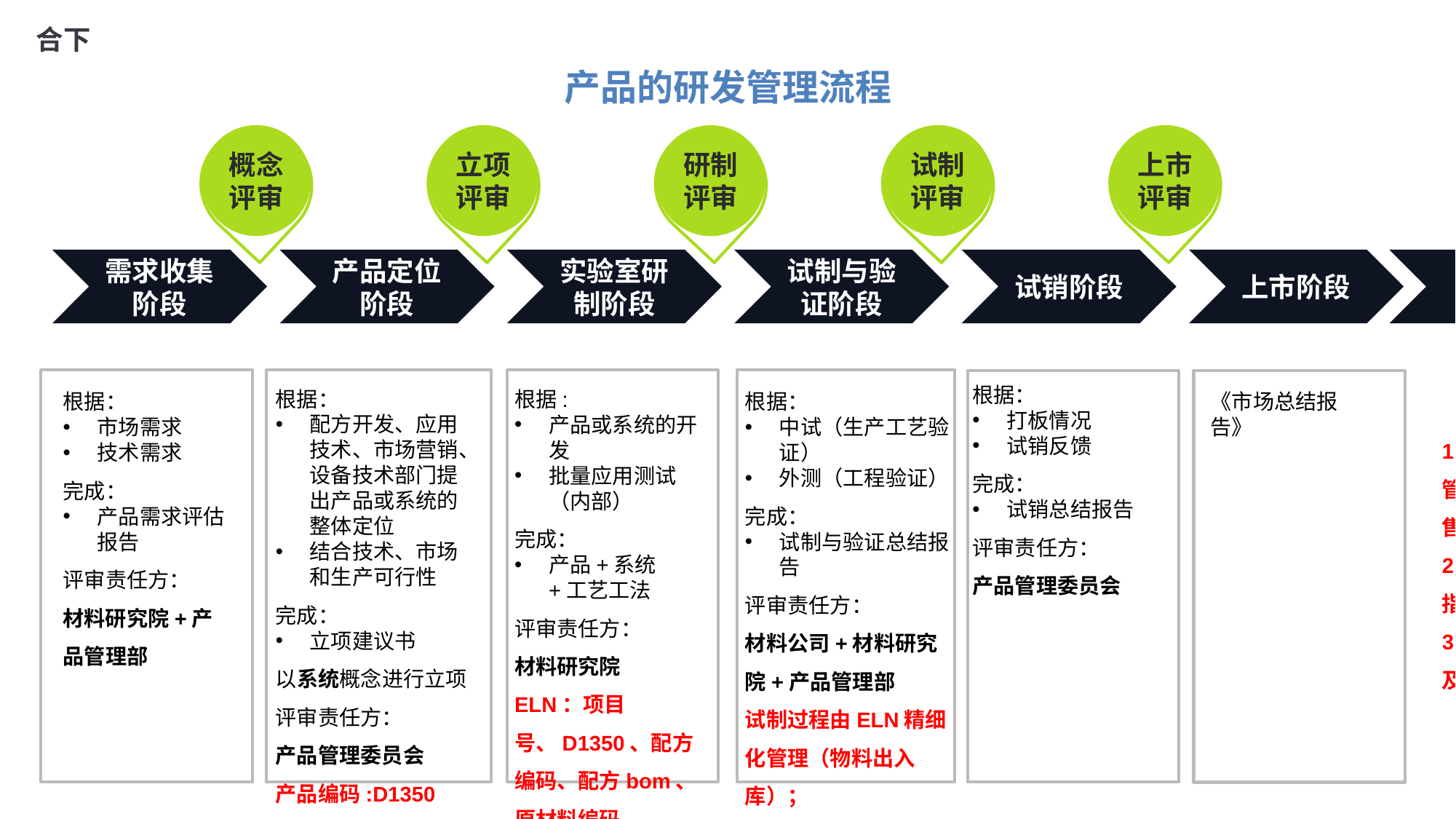

合下
产品的研发管理流程
概念评审
立项评审
试制评审
上市评审
研制评审

需求收集阶段
产品定位阶段
实验室研制阶段
试制与验证阶段
试销阶段
上市阶段
批产

根据：
打板情况
试销反馈
完成：
试销总结报告
评审责任方：
产品管理委员会
根据：
配方开发、应用技术、市场营销、设备技术部门提出产品或系统的整体定位
结合技术、市场和生产可行性
完成：
立项建议书
以系统概念进行立项
评审责任方：
产品管理委员会
产品编码:D1350
包材及包材标准BOM？
根据:
产品或系统的开发
批量应用测试（内部）
完成：
产品+系统+工艺工法
评审责任方：
材料研究院
ELN：项目号、D1350、配方编码、配方bom、原材料编码
实验评审通过后，由ELN进入SAP：SKU主数据：SKU编码（D1350、包规）、工厂属性--》

研究院下达试制订单

替代件是允许存在的
根据：
市场需求
技术需求
完成：
产品需求评估报告
评审责任方：
材料研究院+产品管理部
根据：
中试（生产工艺验证）
外测（工程验证）
完成：
试制与验证总结报告
评审责任方：
材料公司+材料研究院+产品管理部
试制过程由ELN精细化管理（物料出入库）；
试制评审通过后：
工厂工艺人员在SAP编制成品BOM（配方BOM+包材BOM、损耗）

冬天夏天配方对应的成品编码相同吗？？？

《市场总结报告》
1、销售订单管理员下达销售订单
2、材料公司指定生产工厂
3、工厂排产及生产